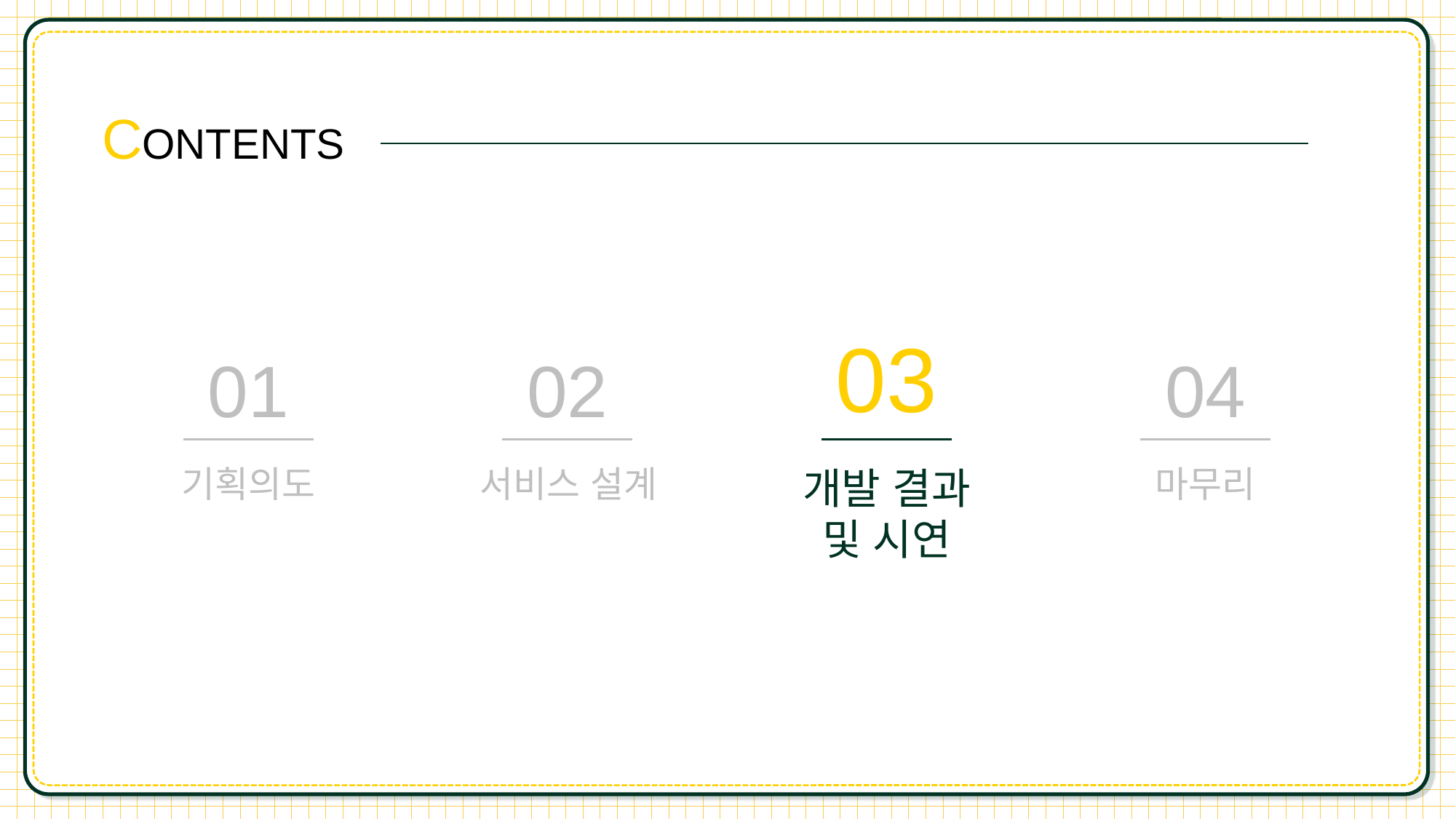

CONTENTS
03
개발 결과
및 시연

01
기획의도
02
04
서비스 설계
마무리